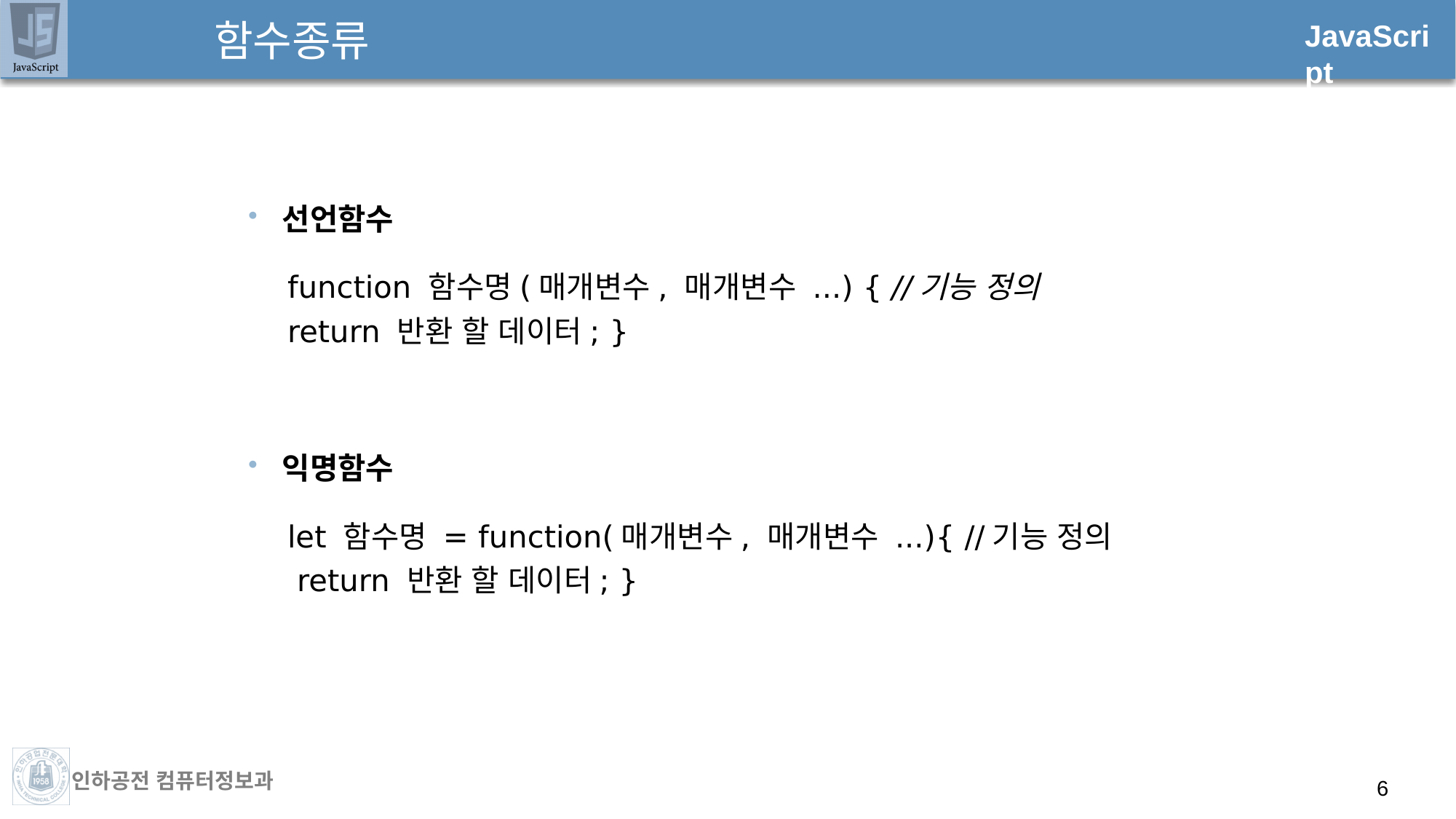

# 함수종류
선언함수

function 함수명(매개변수, 매개변수 ...) { //기능 정의
return 반환 할 데이터; }
익명함수

let 함수명 = function(매개변수, 매개변수 ...){ //기능 정의
 return 반환 할 데이터; }